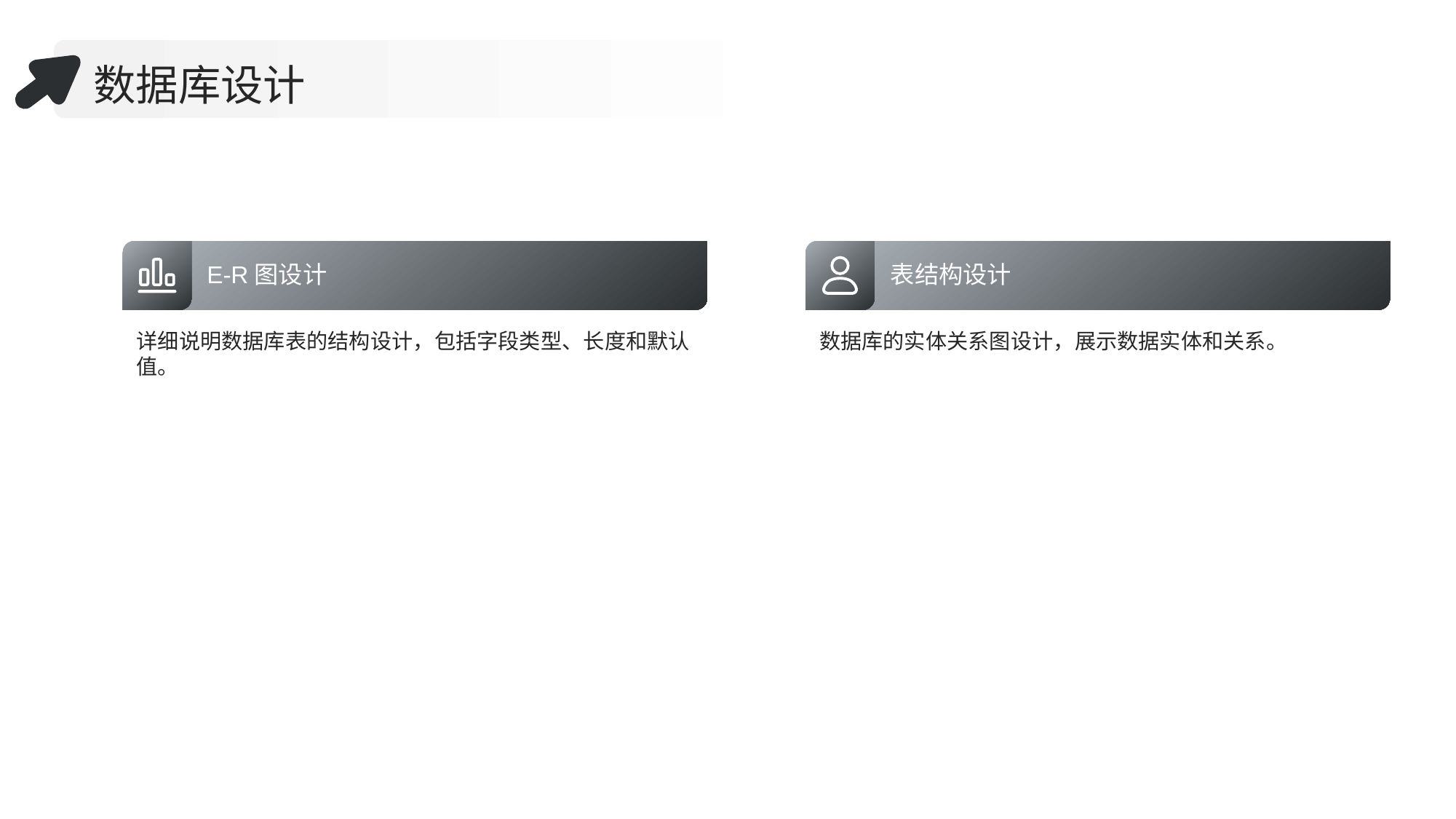

数据库设计

E-R图设计
表结构设计

详细说明数据库表的结构设计，包括字段类型、长度和默认值。
数据库的实体关系图设计，展示数据实体和关系。